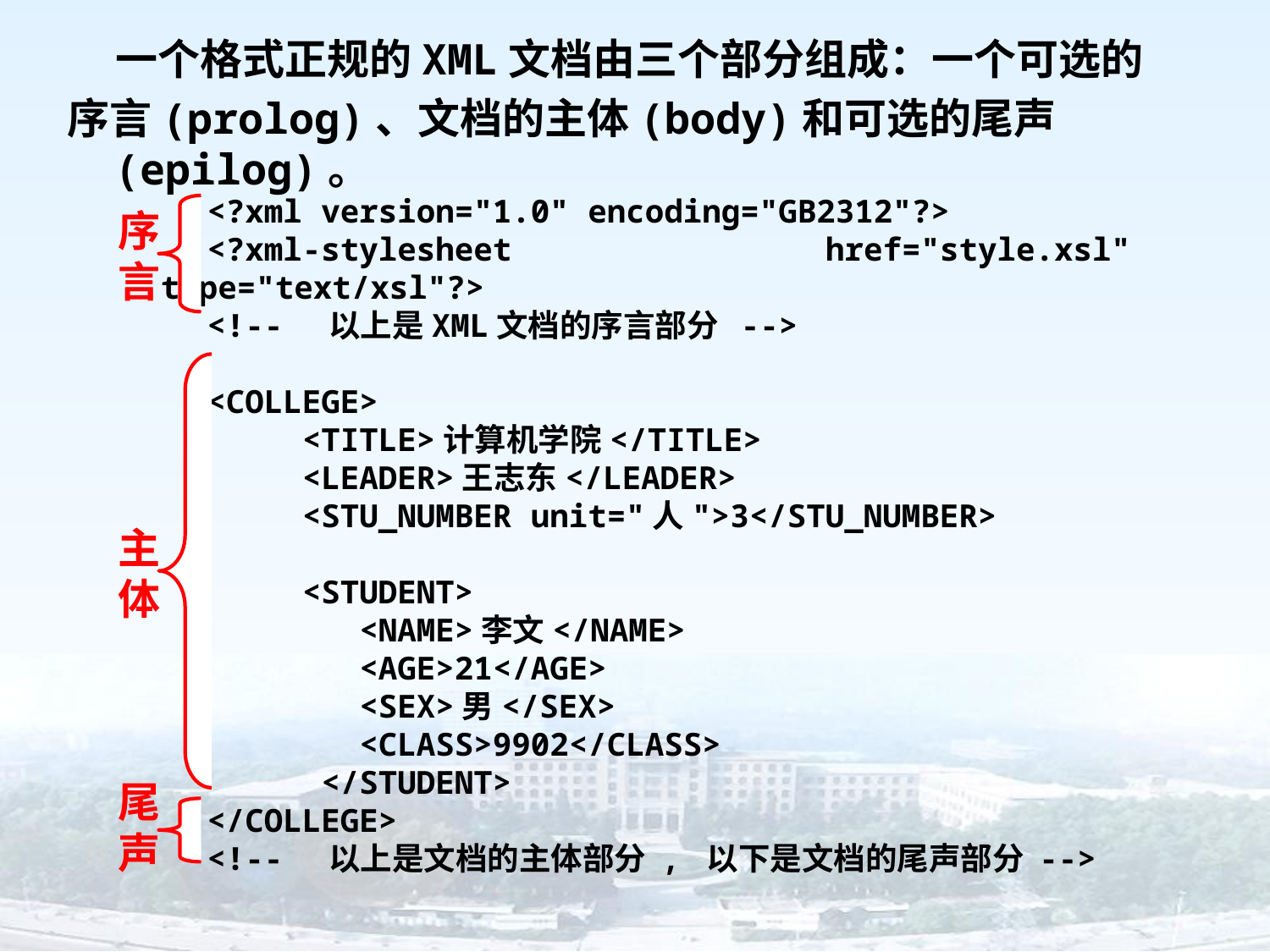

一个格式正规的XML文档由三个部分组成：一个可选的
序言(prolog)、文档的主体(body)和可选的尾声 (epilog)。
<?xml version="1.0" encoding="GB2312"?>
<?xml-stylesheet href="style.xsl" type="text/xsl"?>
<!--  以上是XML文档的序言部分  -->

<COLLEGE>
     <TITLE>计算机学院</TITLE>
     <LEADER>王志东</LEADER>
     <STU_NUMBER unit="人">3</STU_NUMBER>

     <STUDENT>
        <NAME>李文</NAME>
        <AGE>21</AGE>
        <SEX>男</SEX>
        <CLASS>9902</CLASS>
      </STUDENT>
</COLLEGE>
<!--  以上是文档的主体部分 , 以下是文档的尾声部分 -->

序言

主体
尾声